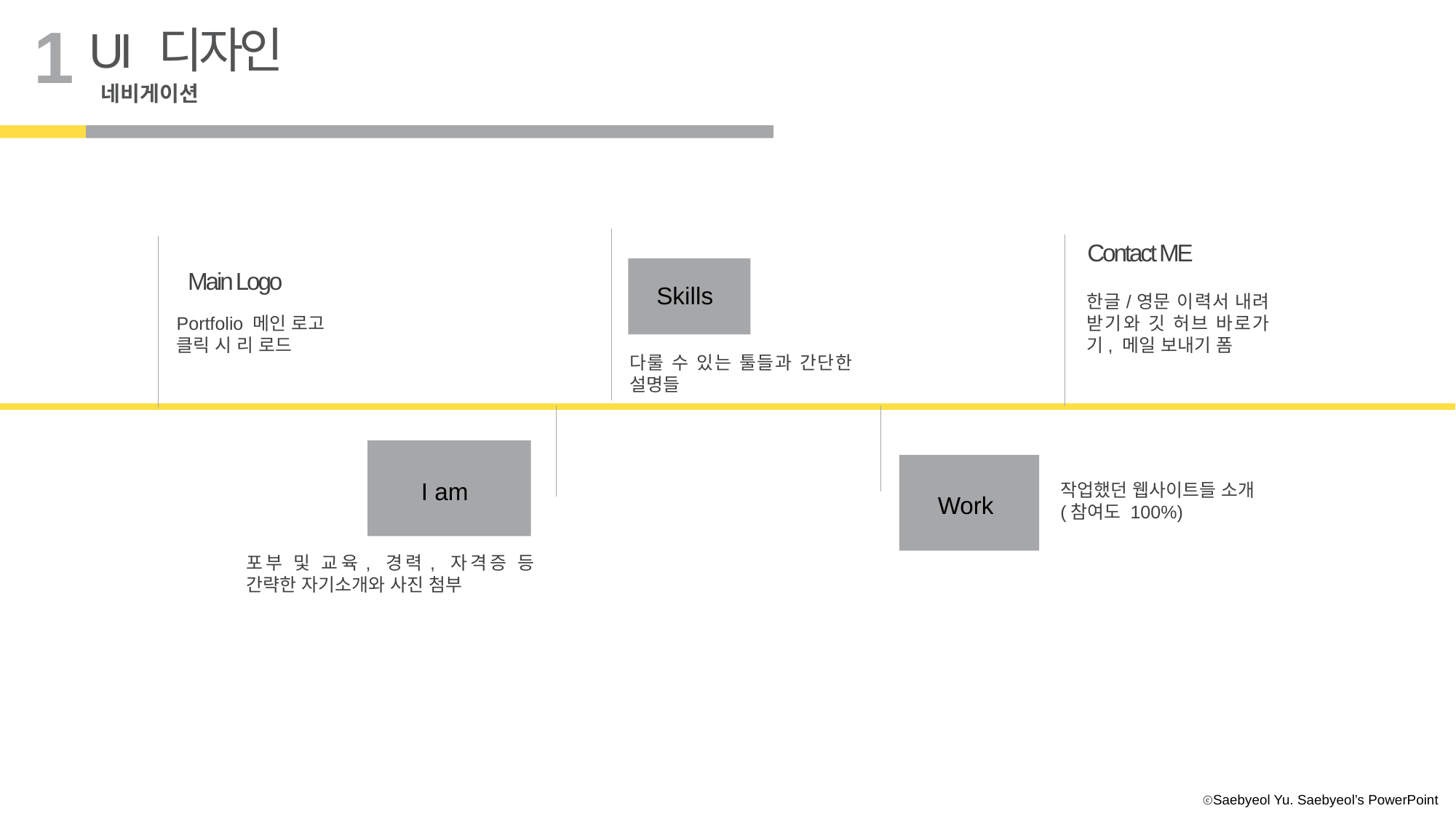

1
UI 디자인
네비게이션

Contact ME

Main Logo
Skills
한글/영문 이력서 내려 받기와 깃 허브 바로가기, 메일 보내기 폼
Portfolio 메인 로고
클릭 시 리 로드
다룰 수 있는 툴들과 간단한 설명들

I am
작업했던 웹사이트들 소개
(참여도 100%)
Work
포부 및 교육, 경력, 자격증 등 간략한 자기소개와 사진 첨부